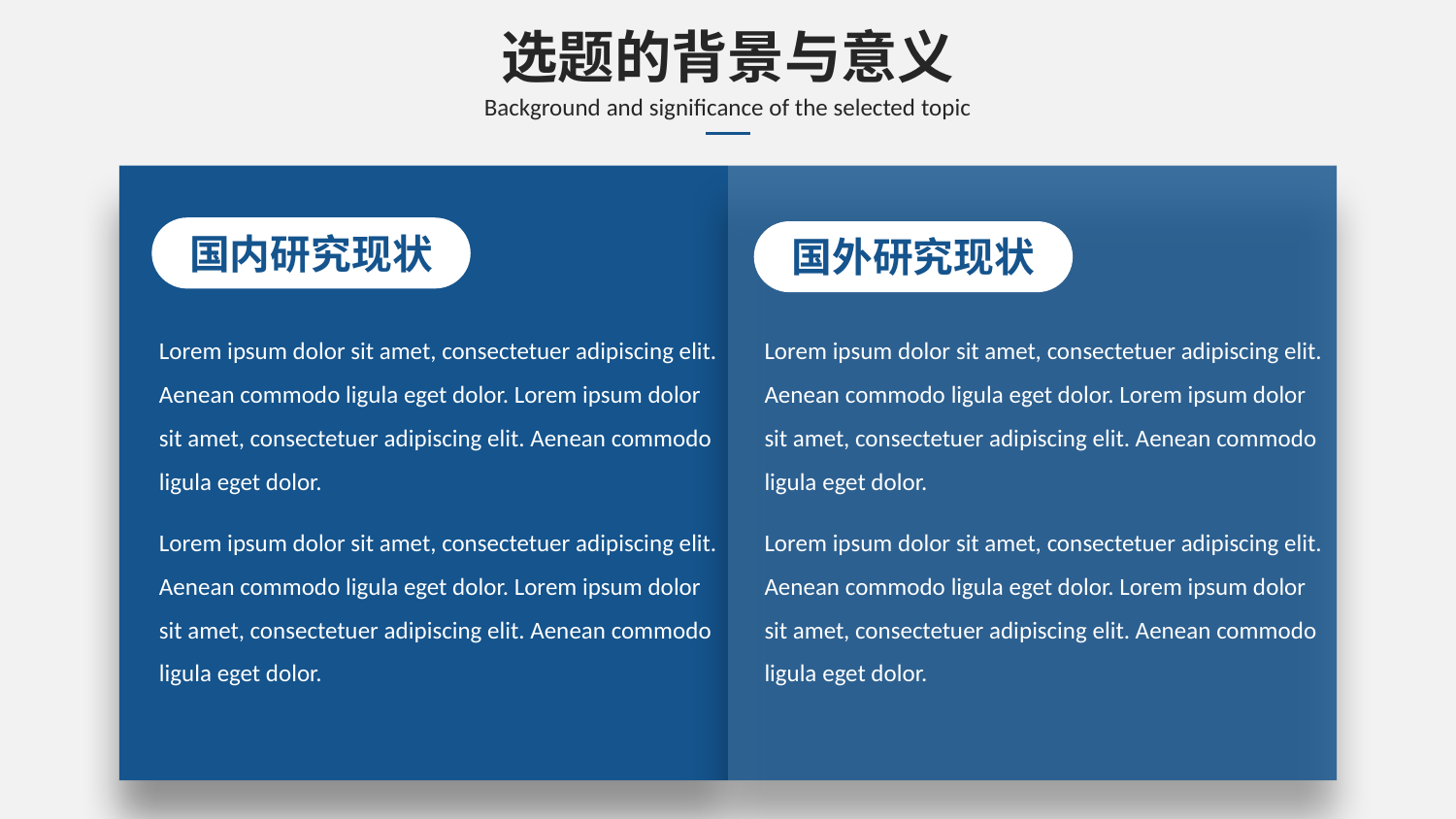

选题的背景与意义
Background and significance of the selected topic

国内研究现状

国外研究现状
Lorem ipsum dolor sit amet, consectetuer adipiscing elit. Aenean commodo ligula eget dolor. Lorem ipsum dolor sit amet, consectetuer adipiscing elit. Aenean commodo ligula eget dolor.
Lorem ipsum dolor sit amet, consectetuer adipiscing elit. Aenean commodo ligula eget dolor. Lorem ipsum dolor sit amet, consectetuer adipiscing elit. Aenean commodo ligula eget dolor.
Lorem ipsum dolor sit amet, consectetuer adipiscing elit. Aenean commodo ligula eget dolor. Lorem ipsum dolor sit amet, consectetuer adipiscing elit. Aenean commodo ligula eget dolor.
Lorem ipsum dolor sit amet, consectetuer adipiscing elit. Aenean commodo ligula eget dolor. Lorem ipsum dolor sit amet, consectetuer adipiscing elit. Aenean commodo ligula eget dolor.